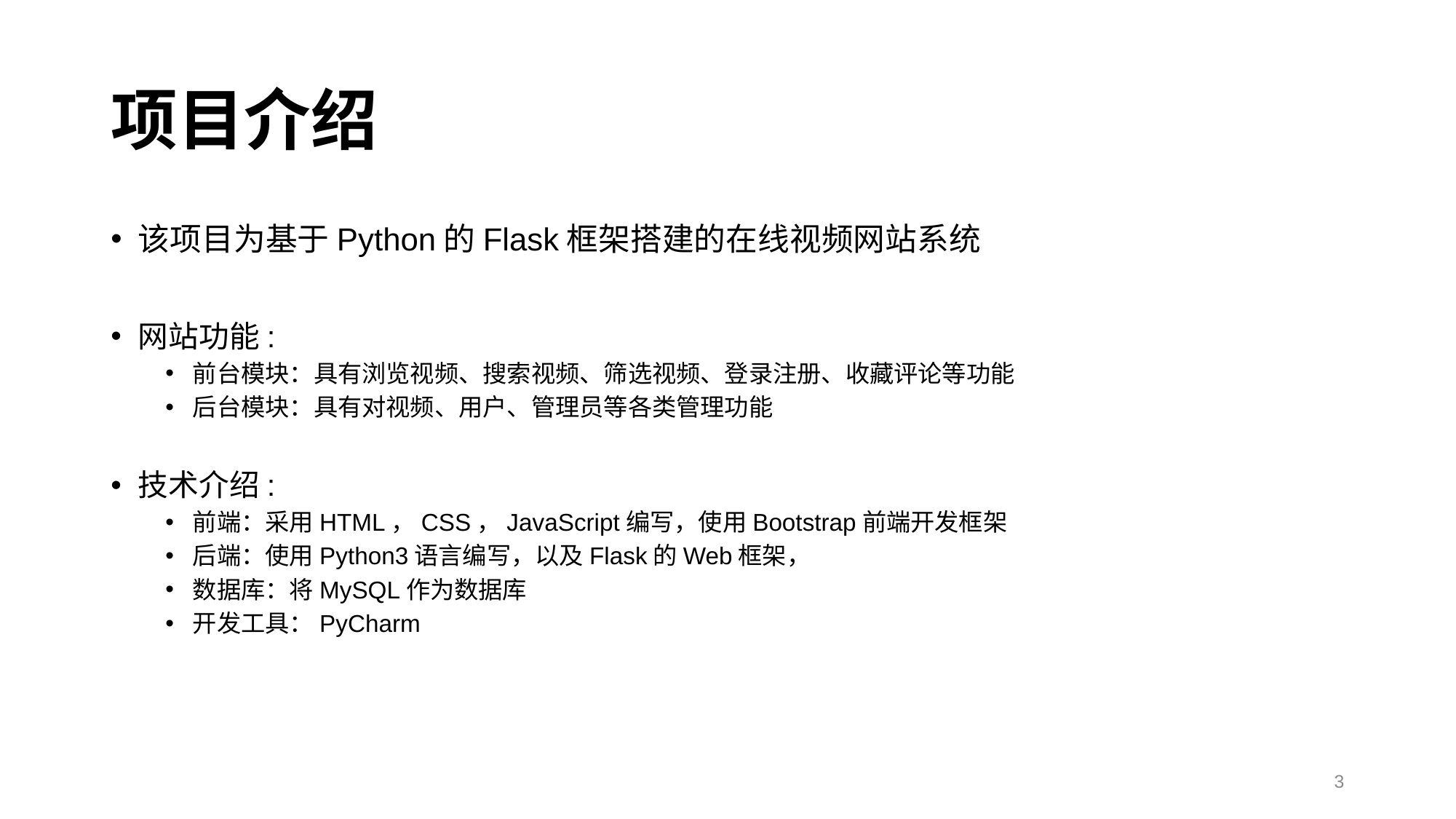

# 项目介绍
该项目为基于Python的Flask框架搭建的在线视频网站系统

网站功能:
前台模块：具有浏览视频、搜索视频、筛选视频、登录注册、收藏评论等功能
后台模块：具有对视频、用户、管理员等各类管理功能

技术介绍:
前端：采用HTML，CSS，JavaScript编写，使用Bootstrap前端开发框架
后端：使用Python3语言编写，以及Flask的Web框架，
数据库：将MySQL作为数据库
开发工具：PyCharm

3